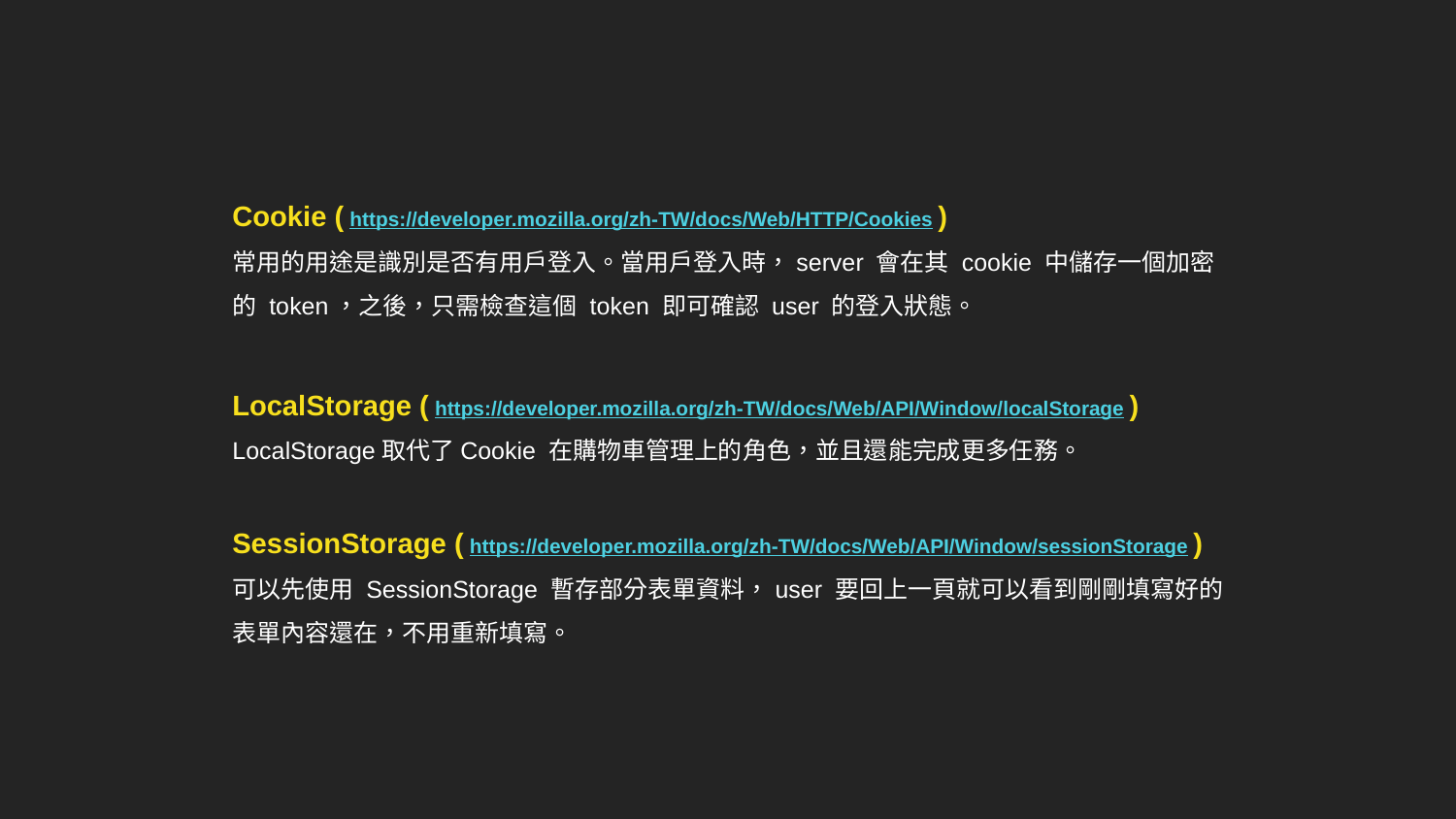

Cookie ( https://developer.mozilla.org/zh-TW/docs/Web/HTTP/Cookies )
常用的用途是識別是否有用戶登入。當用戶登入時，server 會在其 cookie 中儲存一個加密的 token，之後，只需檢查這個 token 即可確認 user 的登入狀態。

LocalStorage ( https://developer.mozilla.org/zh-TW/docs/Web/API/Window/localStorage )
LocalStorage取代了Cookie 在購物車管理上的角色，並且還能完成更多任務。

SessionStorage ( https://developer.mozilla.org/zh-TW/docs/Web/API/Window/sessionStorage )
可以先使用 SessionStorage 暫存部分表單資料，user 要回上一頁就可以看到剛剛填寫好的表單內容還在，不用重新填寫。